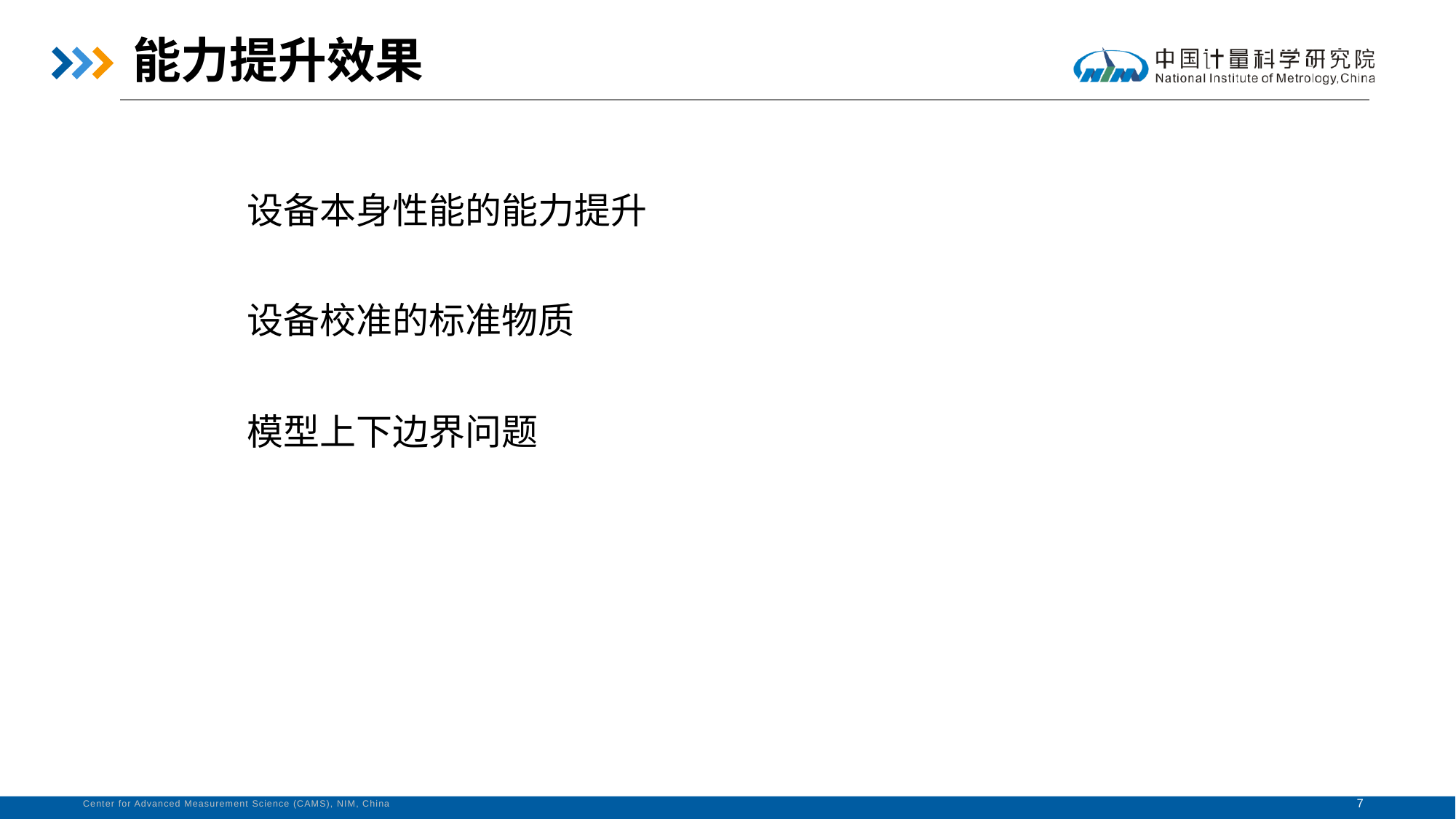

能力提升效果
设备本身性能的能力提升
设备校准的标准物质
模型上下边界问题